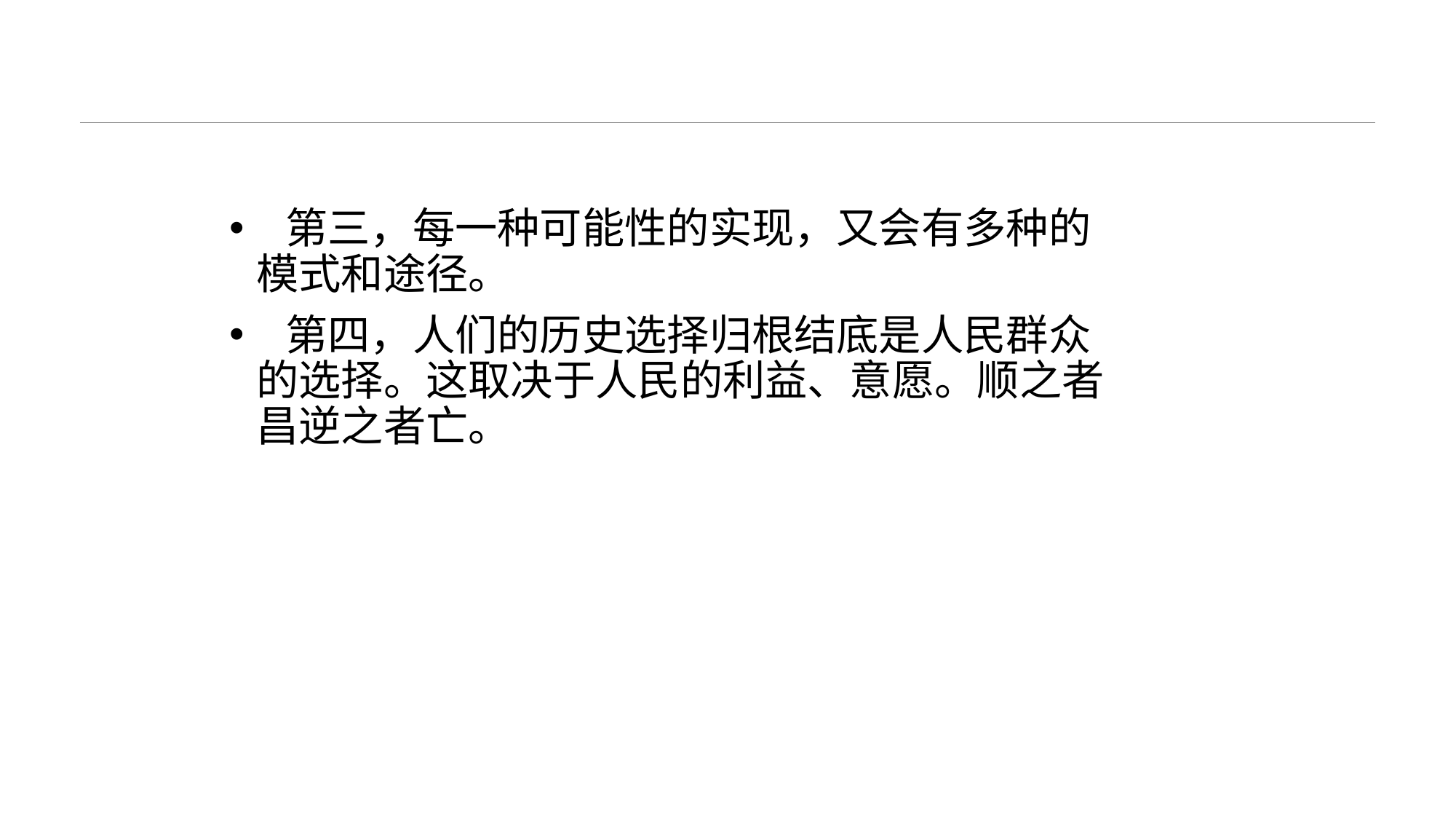

#
  第三，每一种可能性的实现，又会有多种的模式和途径。
  第四，人们的历史选择归根结底是人民群众的选择。这取决于人民的利益、意愿。顺之者昌逆之者亡。